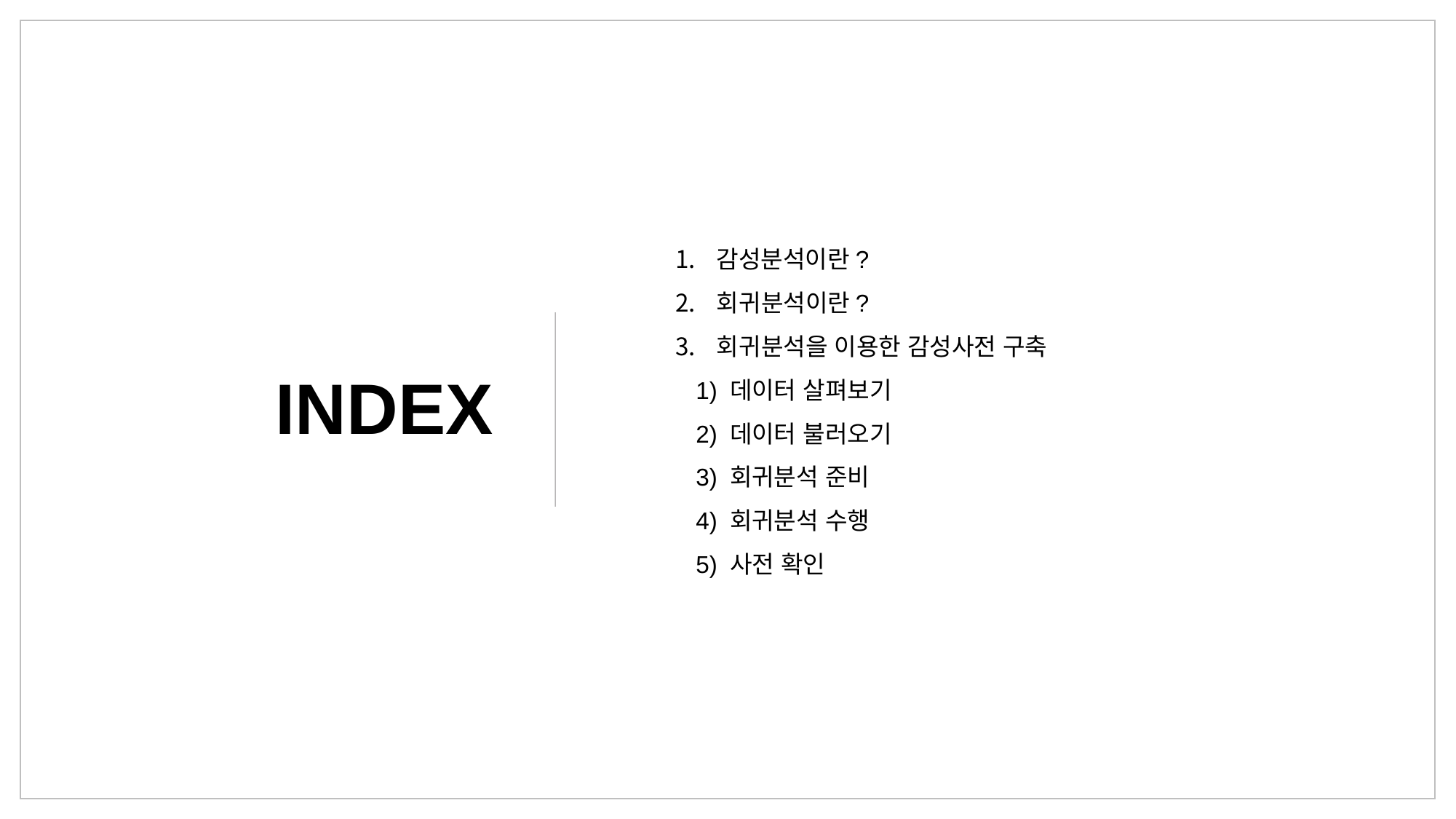

감성분석이란?
회귀분석이란?
회귀분석을 이용한 감성사전 구축
   1) 데이터 살펴보기
   2) 데이터 불러오기
   3) 회귀분석 준비
   4) 회귀분석 수행
   5) 사전 확인

INDEX